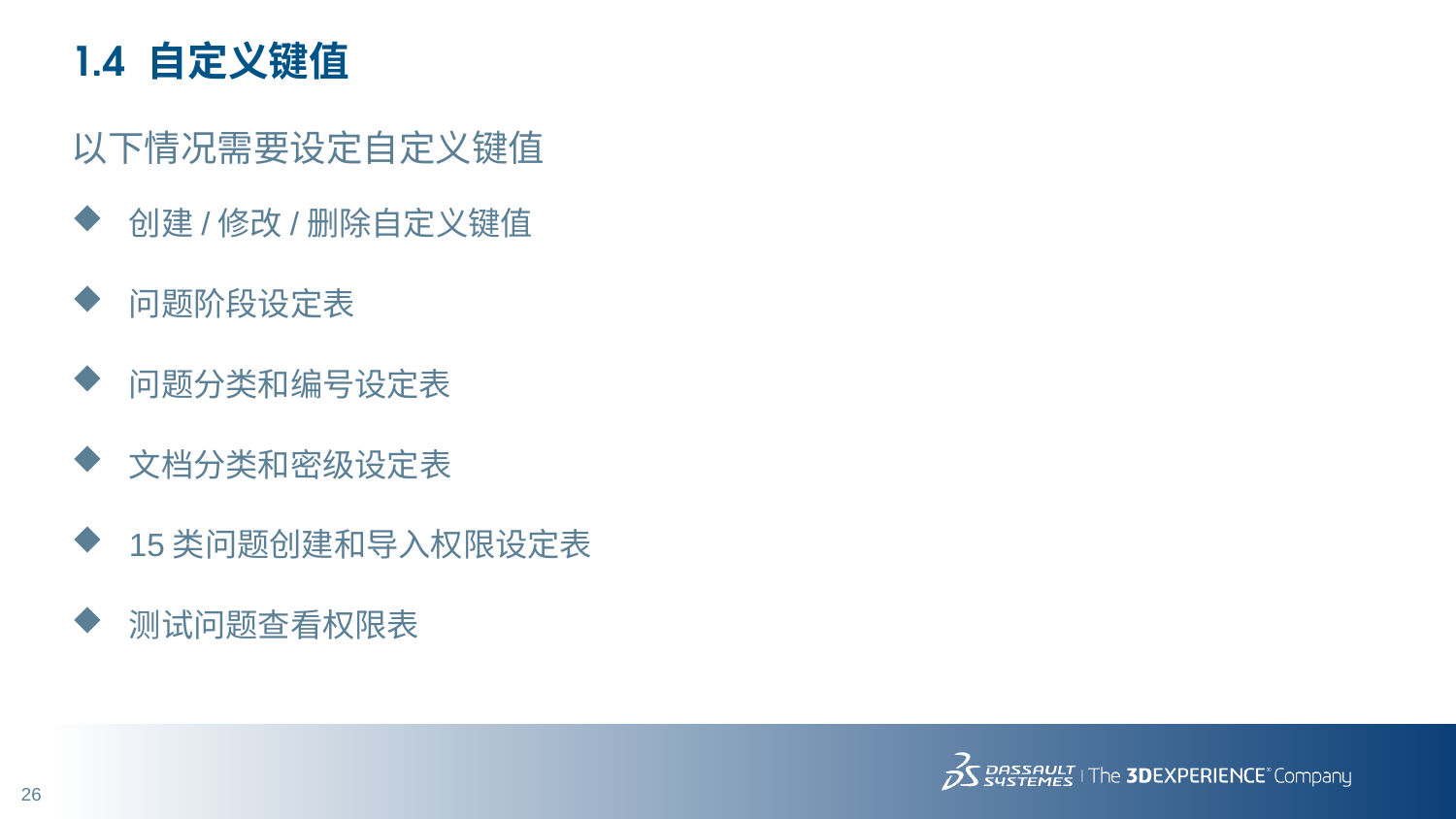

# 1.4 自定义键值
以下情况需要设定自定义键值
创建/修改/删除自定义键值
问题阶段设定表
问题分类和编号设定表
文档分类和密级设定表
15类问题创建和导入权限设定表
测试问题查看权限表